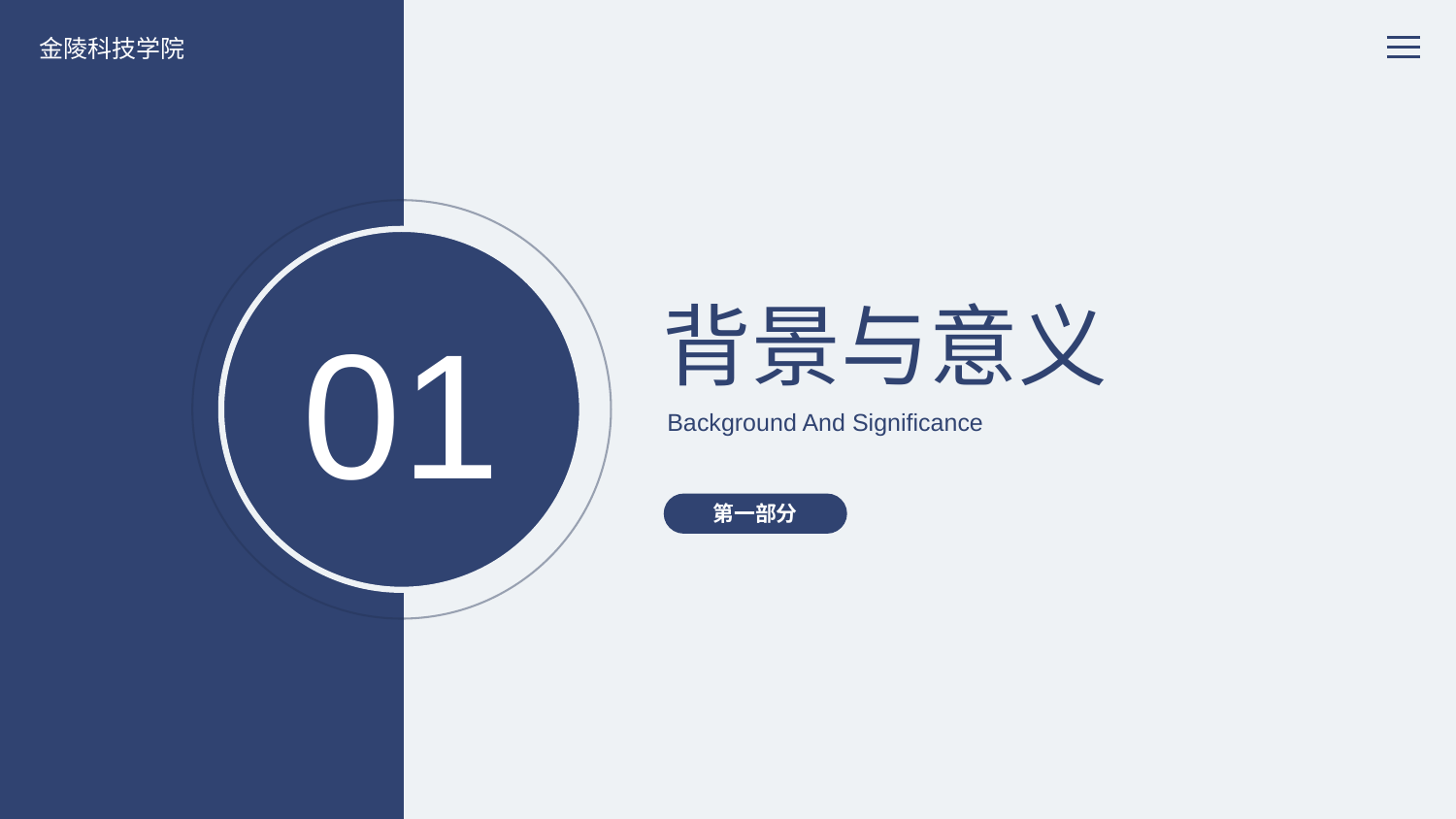

金陵科技学院

背景与意义
01
Background And Significance
第一部分